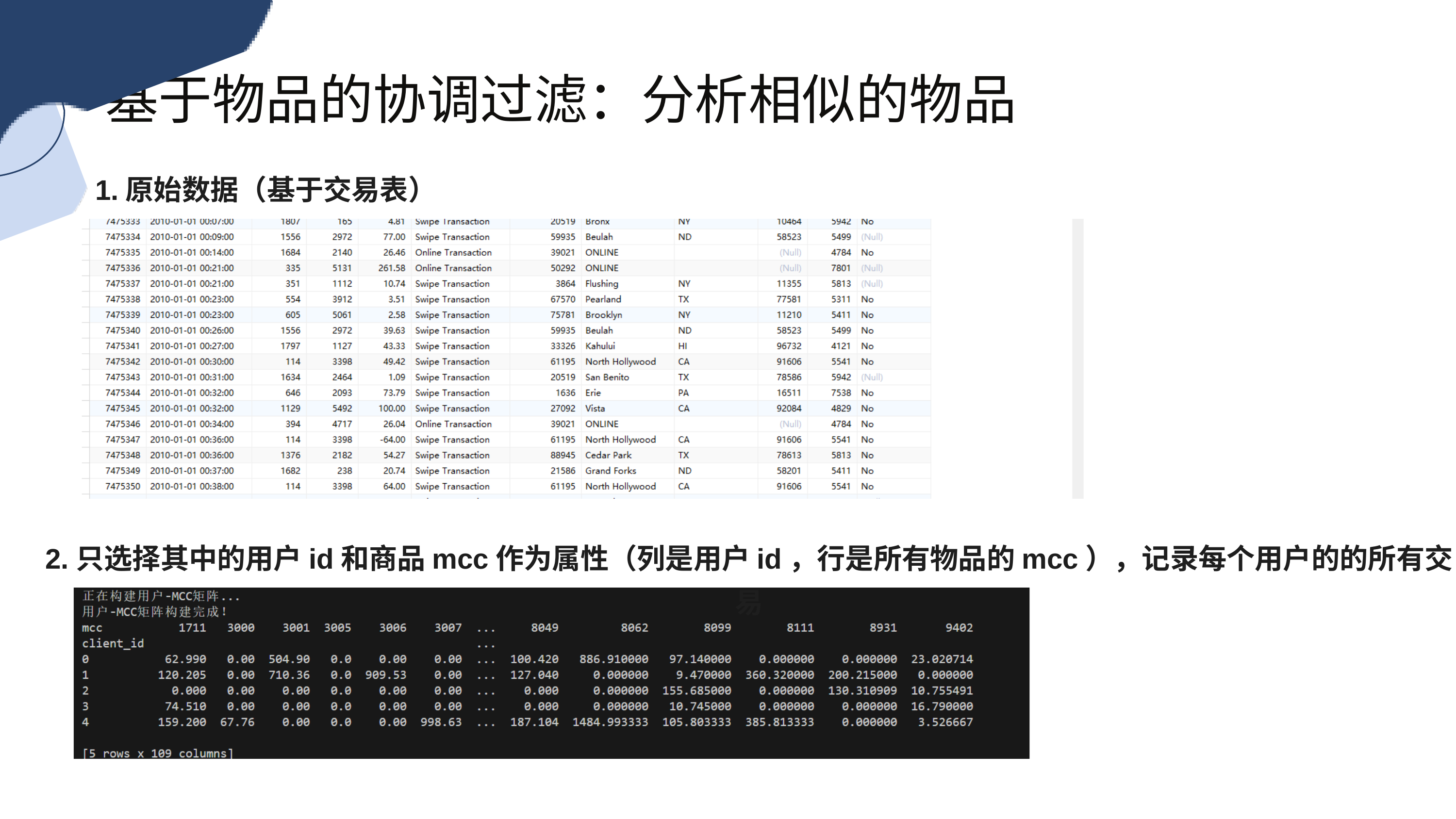

基于物品的协调过滤：分析相似的物品
1.原始数据（基于交易表）

2.只选择其中的用户id和商品mcc作为属性（列是用户id，行是所有物品的mcc），记录每个用户的的所有交易